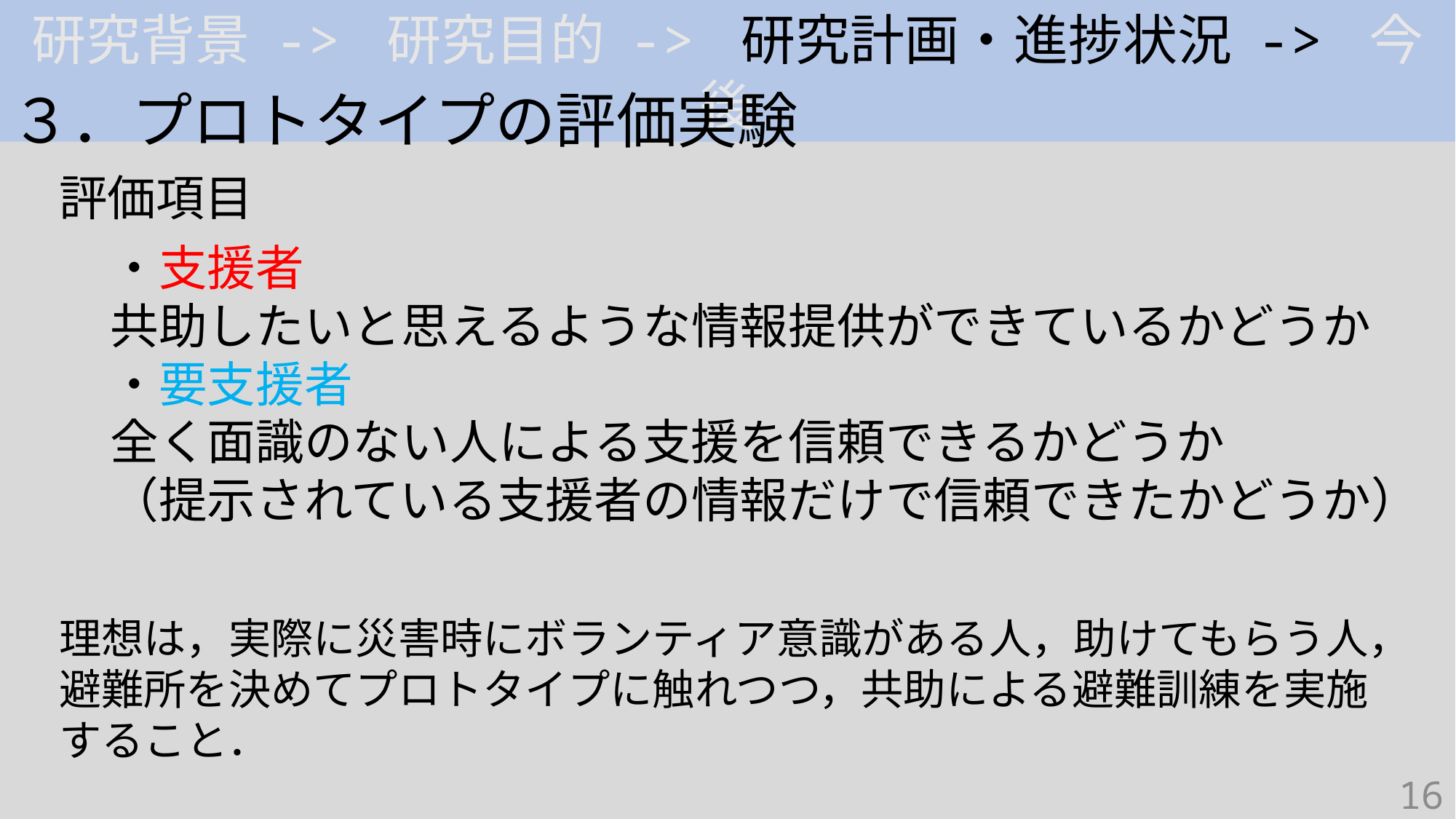

研究背景 -> 研究目的 -> 研究計画・進捗状況 -> 今後
３．プロトタイプの評価実験
評価項目
　・支援者
　共助したいと思えるような情報提供ができているかどうか
　・要支援者
　全く面識のない人による支援を信頼できるかどうか
　（提示されている支援者の情報だけで信頼できたかどうか）
理想は，実際に災害時にボランティア意識がある人，助けてもらう人，避難所を決めてプロトタイプに触れつつ，共助による避難訓練を実施すること．
16